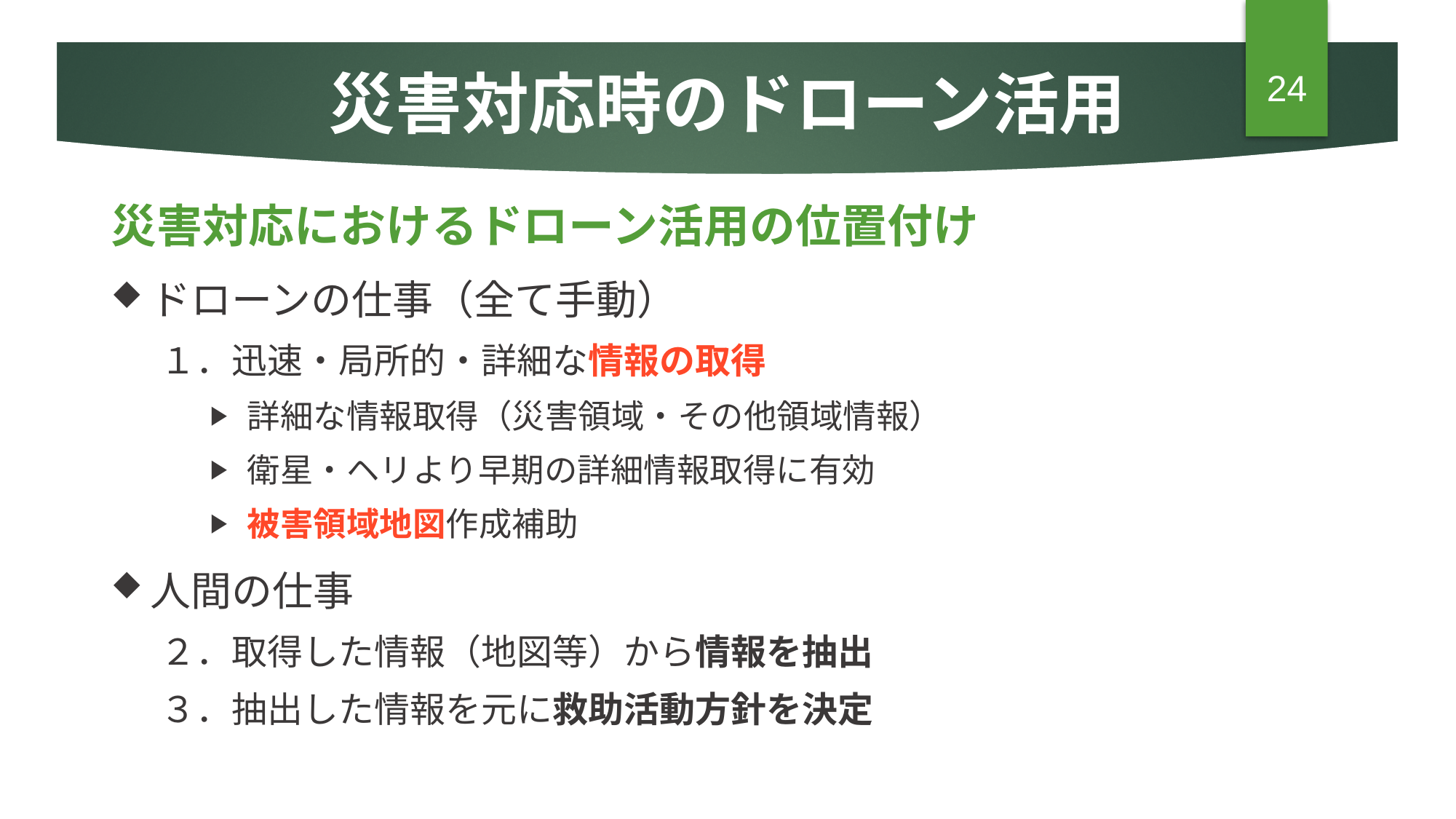

# 災害対応時のドローン活用
24
災害対応におけるドローン活用の位置付け
ドローンの仕事（全て手動）
１．迅速・局所的・詳細な情報の取得
詳細な情報取得（災害領域・その他領域情報）
衛星・ヘリより早期の詳細情報取得に有効
被害領域地図作成補助
人間の仕事
２．取得した情報（地図等）から情報を抽出
３．抽出した情報を元に救助活動方針を決定